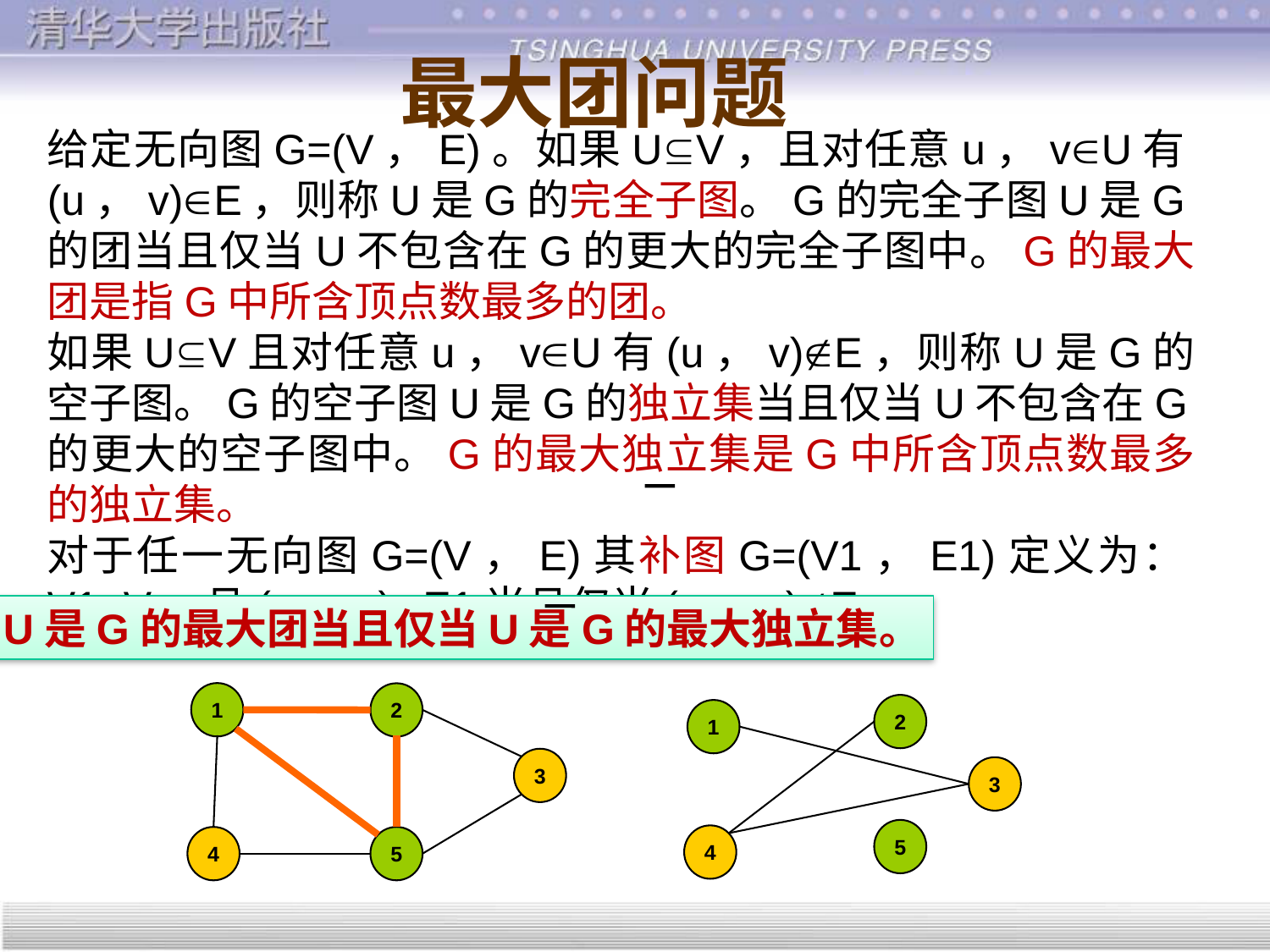

# 最大团问题
给定无向图G=(V，E)。如果U⊆V，且对任意u，v∈U有(u，v)∈E，则称U是G的完全子图。G的完全子图U是G的团当且仅当U不包含在G的更大的完全子图中。G的最大团是指G中所含顶点数最多的团。
如果U⊆V且对任意u，v∈U有(u，v)∉E，则称U是G的空子图。G的空子图U是G的独立集当且仅当U不包含在G的更大的空子图中。G的最大独立集是G中所含顶点数最多的独立集。
对于任一无向图G=(V，E)其补图G=(V1，E1)定义为：V1=V，且(u，v)∈E1当且仅当(u，v)∉E。

U是G的最大团当且仅当U是G的最大独立集。

1
2
3
4
5
2
1
3
5
4